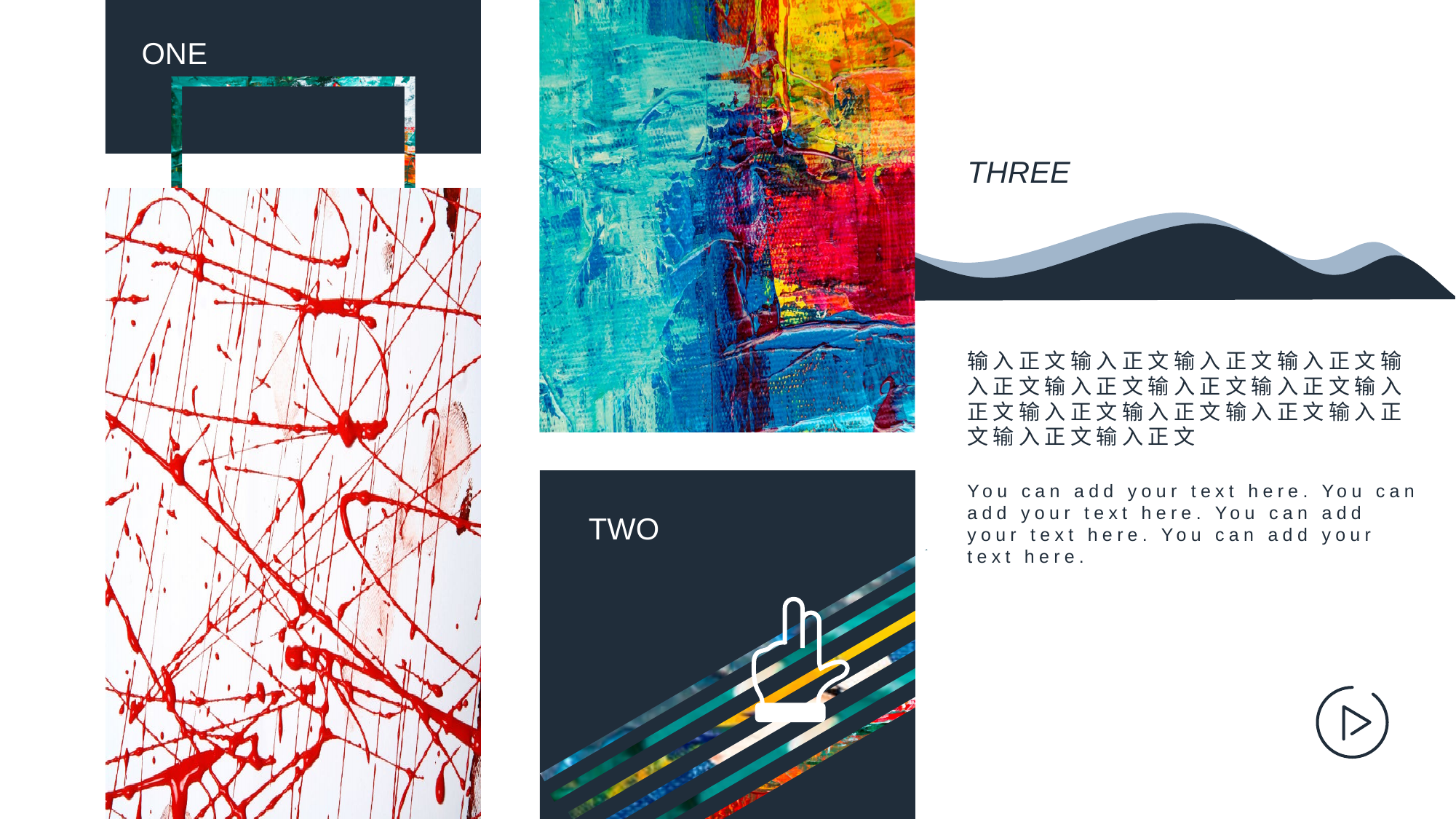

ONE

THREE

输入正文输入正文输入正文输入正文输入正文输入正文输入正文输入正文输入正文输入正文输入正文输入正文输入正文输入正文输入正文

You can add your text here. You can add your text here. You can add your text here. You can add your text here.
TWO